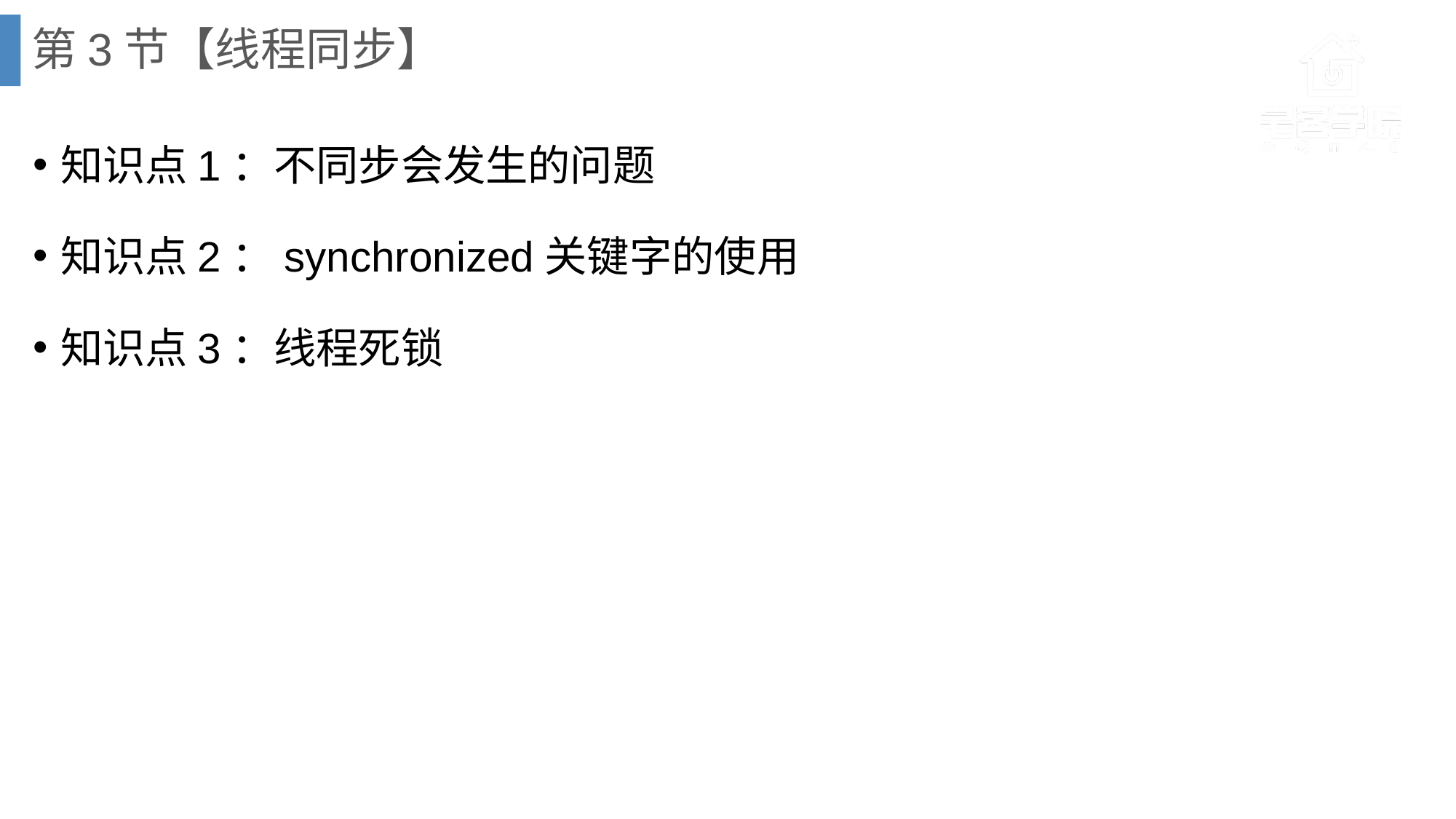

# 第3节【线程同步】
知识点1：不同步会发生的问题
知识点2：synchronized关键字的使用
知识点3：线程死锁